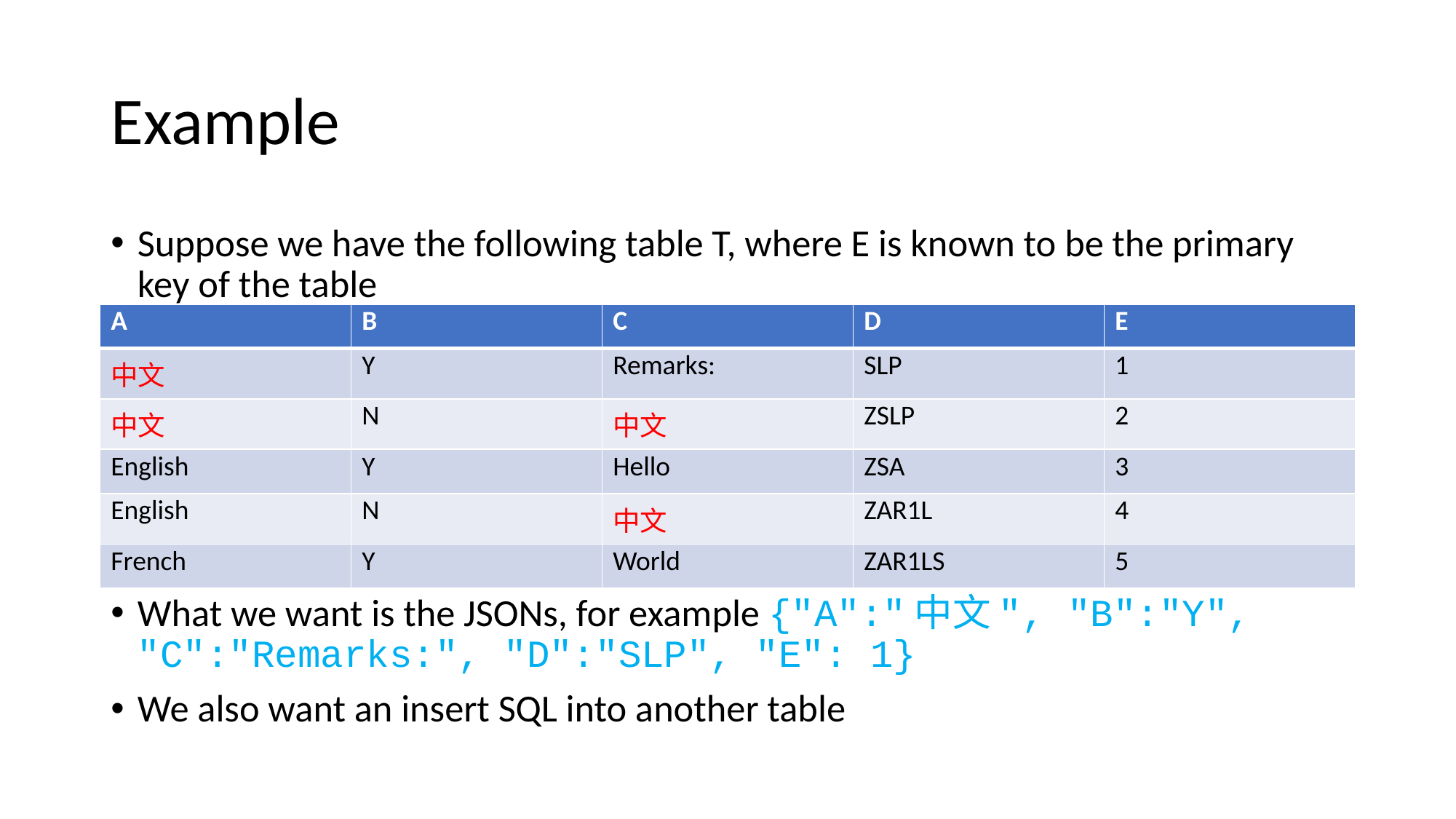

# Example
Suppose we have the following table T, where E is known to be the primary key of the table

What we want is the JSONs, for example {"A":"中文", "B":"Y", "C":"Remarks:", "D":"SLP", "E": 1}
We also want an insert SQL into another table

| A | B | C | D | E |
| --- | --- | --- | --- | --- |
| 中文 | Y | Remarks: | SLP | 1 |
| 中文 | N | 中文 | ZSLP | 2 |
| English | Y | Hello | ZSA | 3 |
| English | N | 中文 | ZAR1L | 4 |
| French | Y | World | ZAR1LS | 5 |